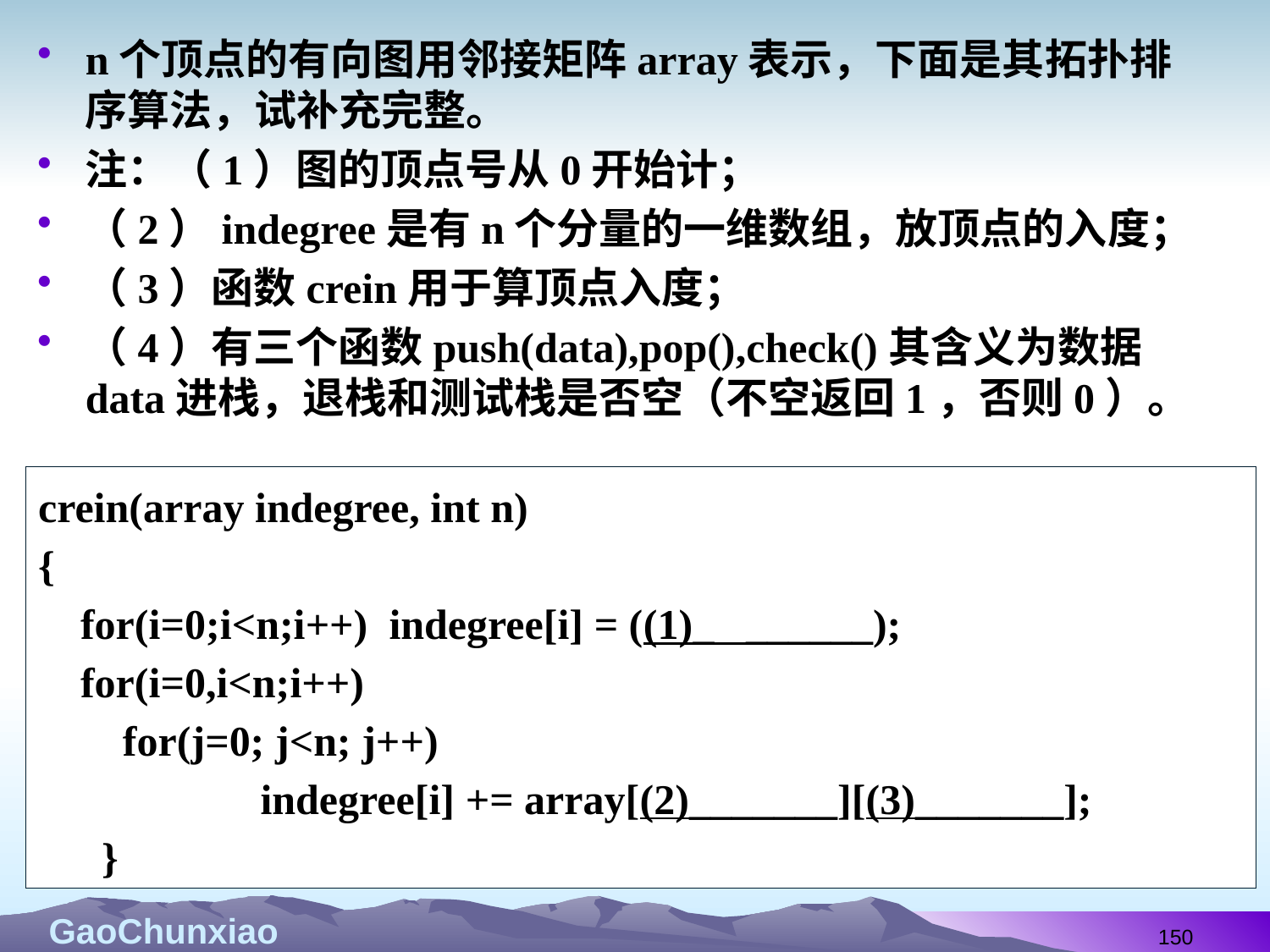

n个顶点的有向图用邻接矩阵array表示，下面是其拓扑排序算法，试补充完整。
注：（1）图的顶点号从0开始计；
（2）indegree是有n个分量的一维数组，放顶点的入度；
（3）函数crein用于算顶点入度；
（4）有三个函数push(data),pop(),check()其含义为数据data进栈，退栈和测试栈是否空（不空返回1，否则0）。

crein(array indegree, int n)
{
for(i=0;i<n;i++)  indegree[i] = ((1)_   ______);
  for(i=0,i<n;i++)
  for(j=0; j<n; j++)
               indegree[i] += array[(2)_______][(3)_______];
}
150